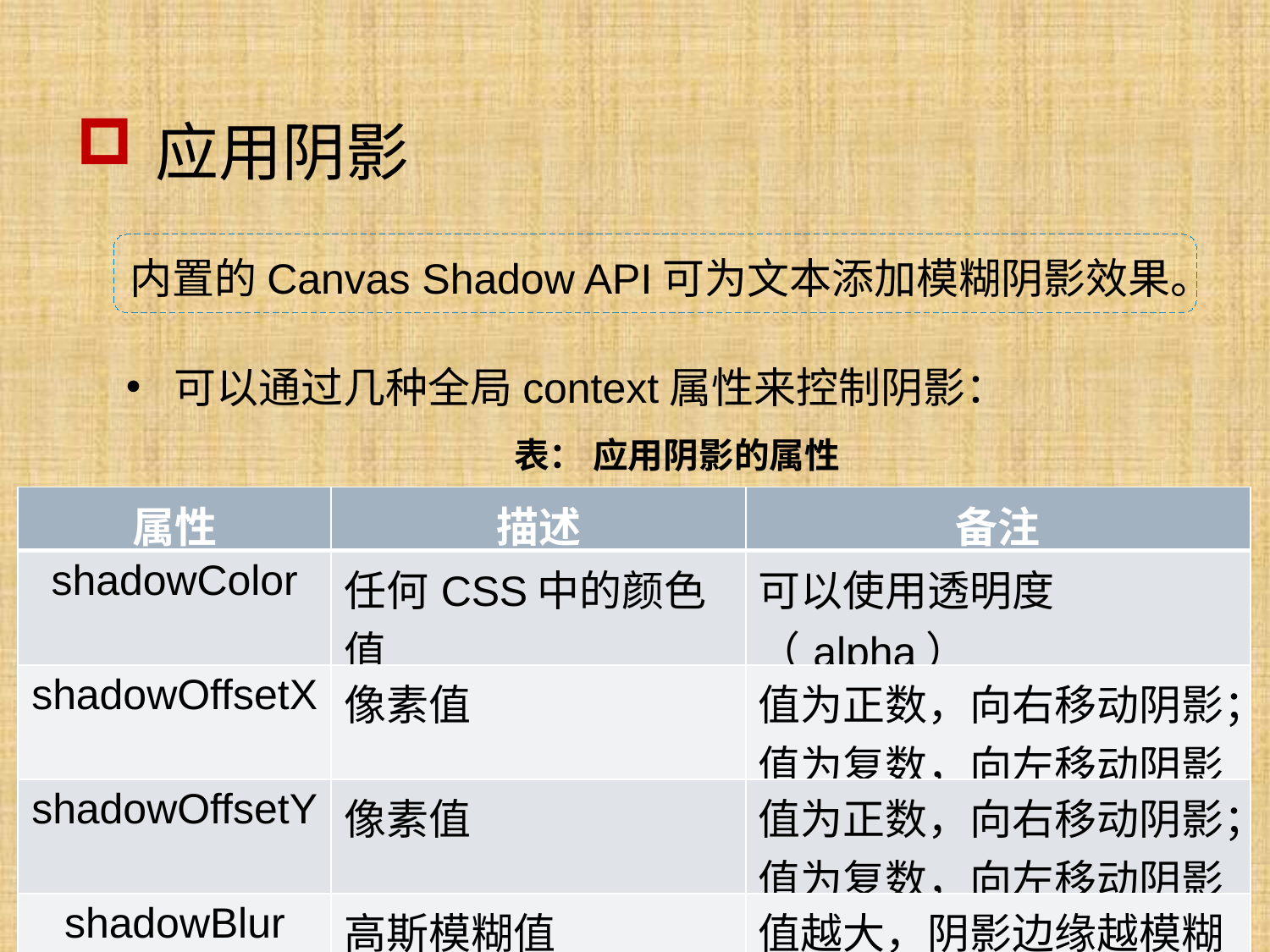

# 应用阴影
内置的Canvas Shadow API可为文本添加模糊阴影效果。
可以通过几种全局context属性来控制阴影：
表： 应用阴影的属性
| 属性 | 描述 | 备注 |
| --- | --- | --- |
| shadowColor | 任何CSS中的颜色值 | 可以使用透明度（alpha） |
| shadowOffsetX | 像素值 | 值为正数，向右移动阴影；值为复数，向左移动阴影 |
| shadowOffsetY | 像素值 | 值为正数，向右移动阴影；值为复数，向左移动阴影 |
| shadowBlur | 高斯模糊值 | 值越大，阴影边缘越模糊 |
86
HTML5 Technology